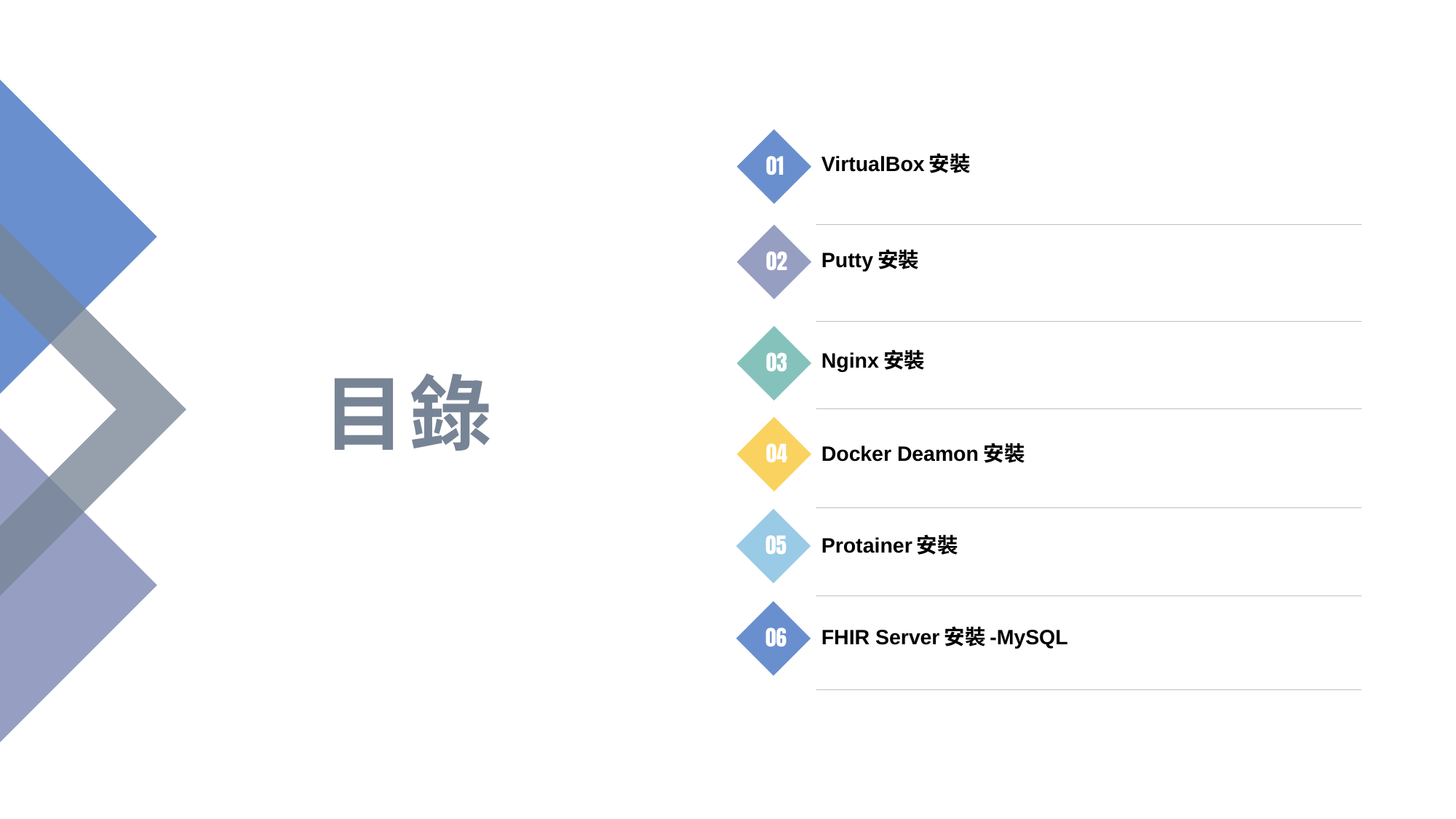

目錄
01
VirtualBox安裝
02
Putty安裝
03
Nginx安裝
04
Docker Deamon安裝
05
Protainer安裝
06
FHIR Server安裝-MySQL